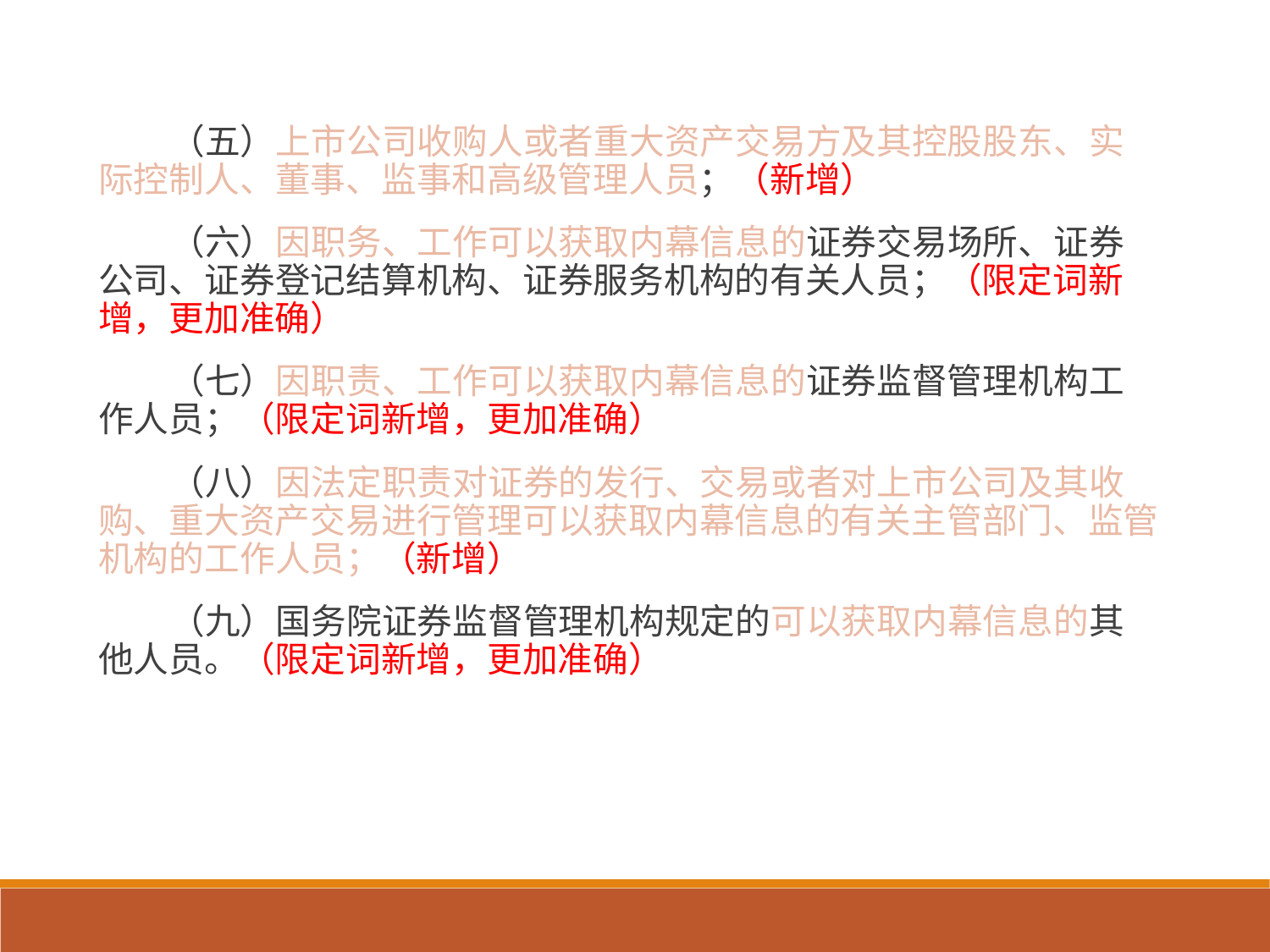

（五）上市公司收购人或者重大资产交易方及其控股股东、实际控制人、董事、监事和高级管理人员；（新增）
（六）因职务、工作可以获取内幕信息的证券交易场所、证券公司、证券登记结算机构、证券服务机构的有关人员；（限定词新增，更加准确）
（七）因职责、工作可以获取内幕信息的证券监督管理机构工作人员；（限定词新增，更加准确）
（八）因法定职责对证券的发行、交易或者对上市公司及其收购、重大资产交易进行管理可以获取内幕信息的有关主管部门、监管机构的工作人员；（新增）
（九）国务院证券监督管理机构规定的可以获取内幕信息的其他人员。（限定词新增，更加准确）